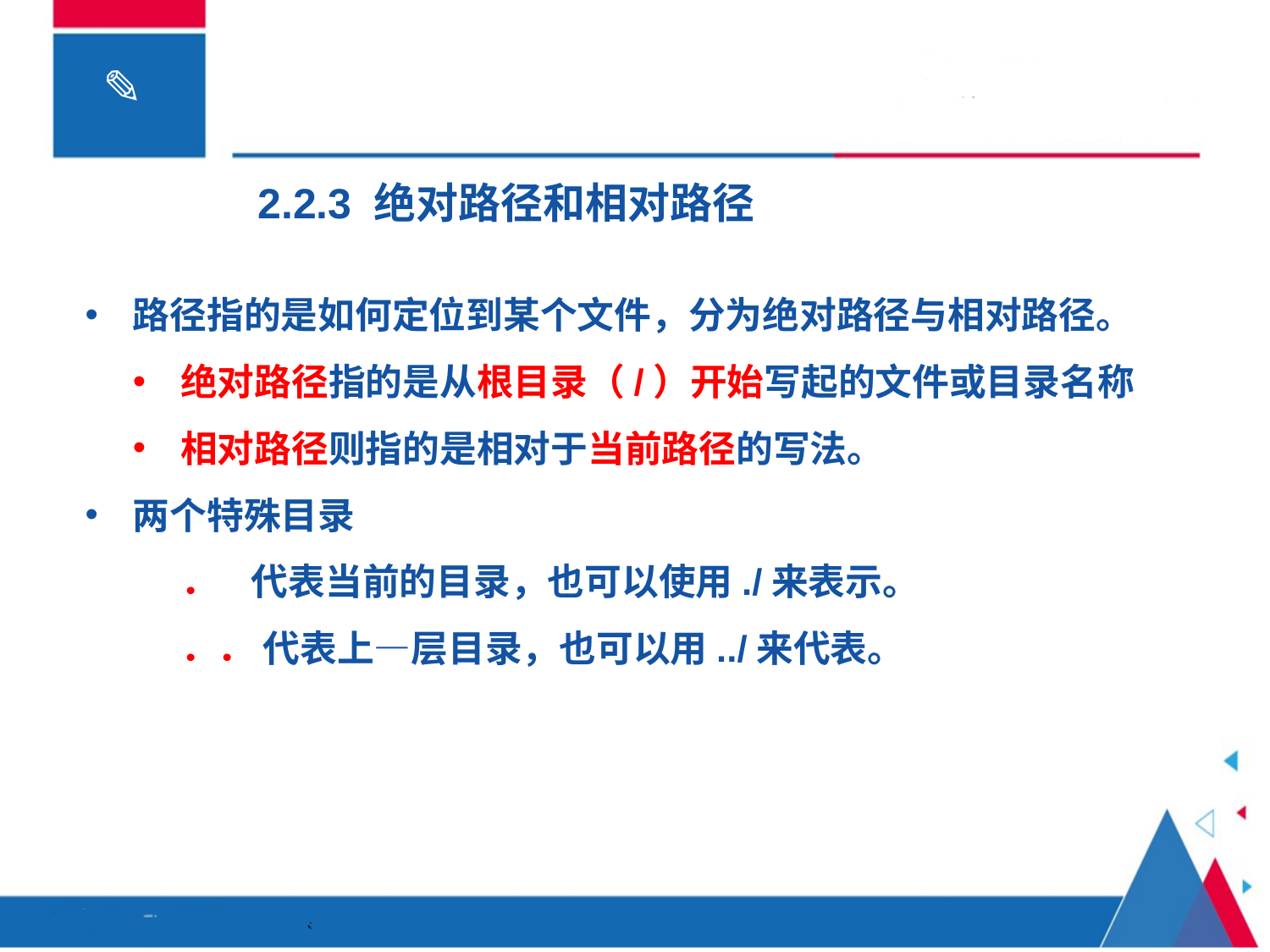

2.2.3 绝对路径和相对路径
路径指的是如何定位到某个文件，分为绝对路径与相对路径。
绝对路径指的是从根目录（/）开始写起的文件或目录名称
相对路径则指的是相对于当前路径的写法。
两个特殊目录
．    代表当前的目录，也可以使用./来表示。
．． 代表上—层目录，也可以用../来代表。